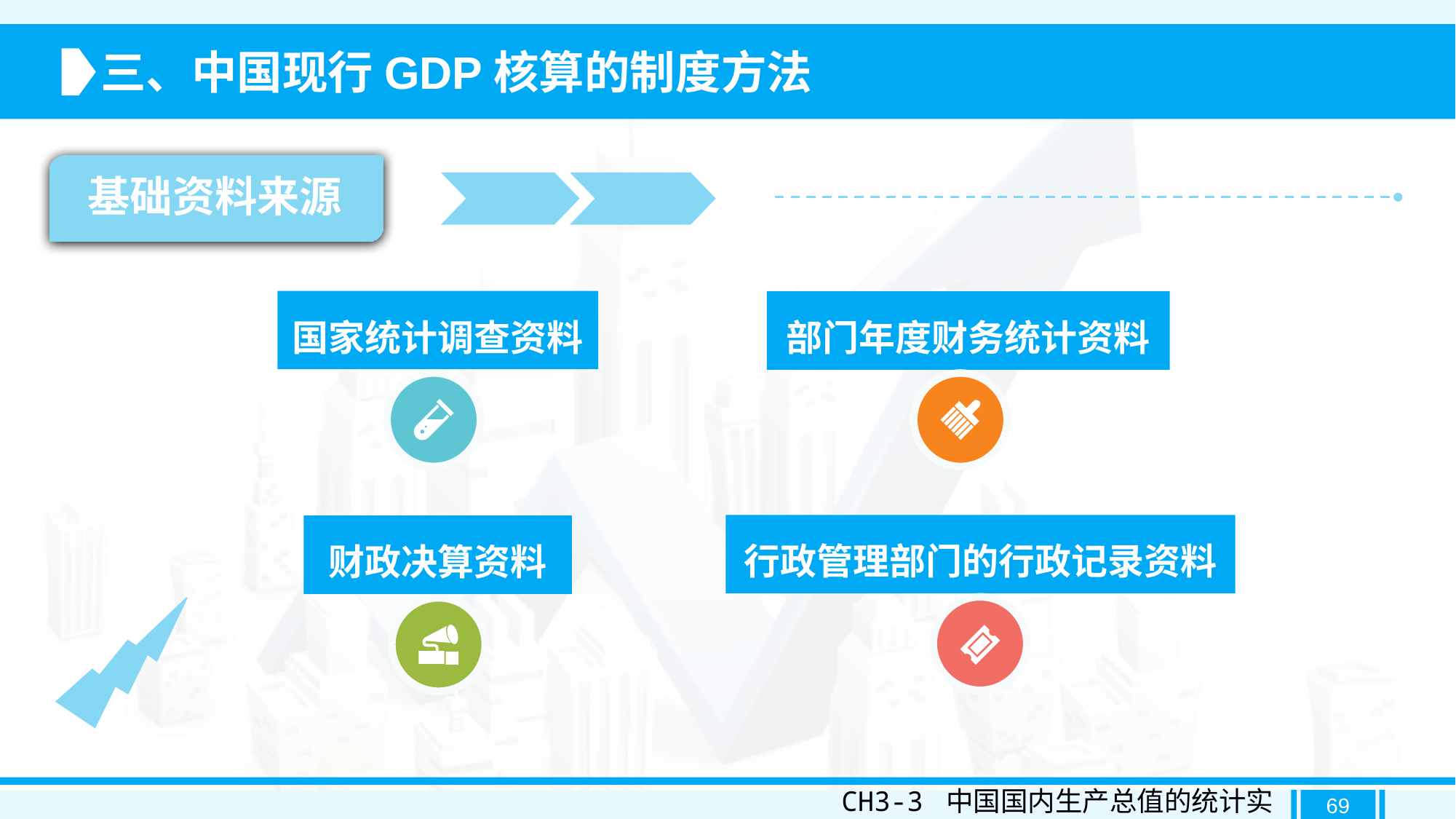

三、中国现行GDP核算的制度方法

基础资料来源

国家统计调查资料

部门年度财务统计资料

行政管理部门的行政记录资料

财政决算资料

CH3-3 中国国内生产总值的统计实践
69